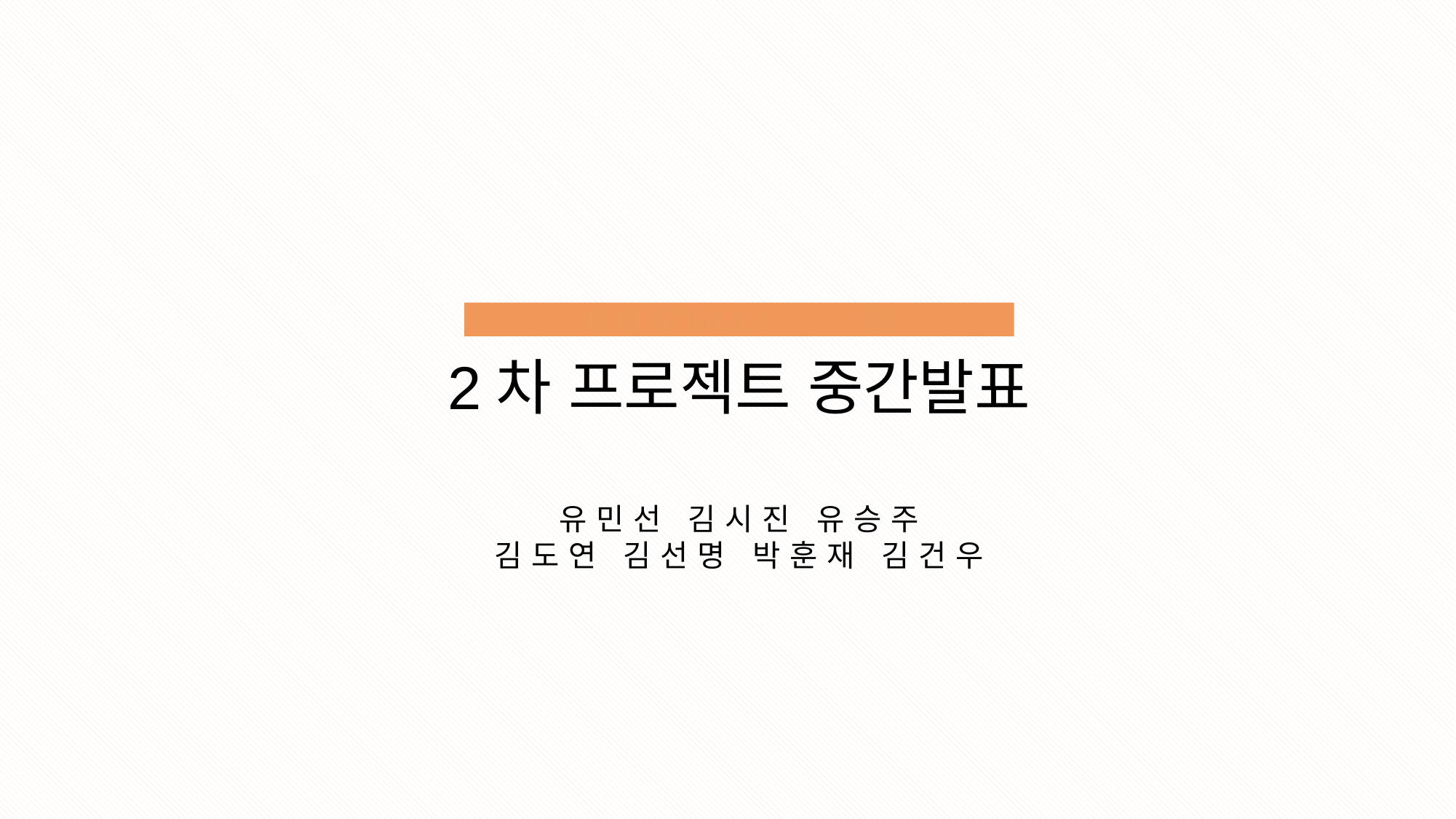

KOSTA109 5팀

2차 프로젝트 중간발표
유민선 김시진 유승주
김도연 김선명 박훈재 김건우